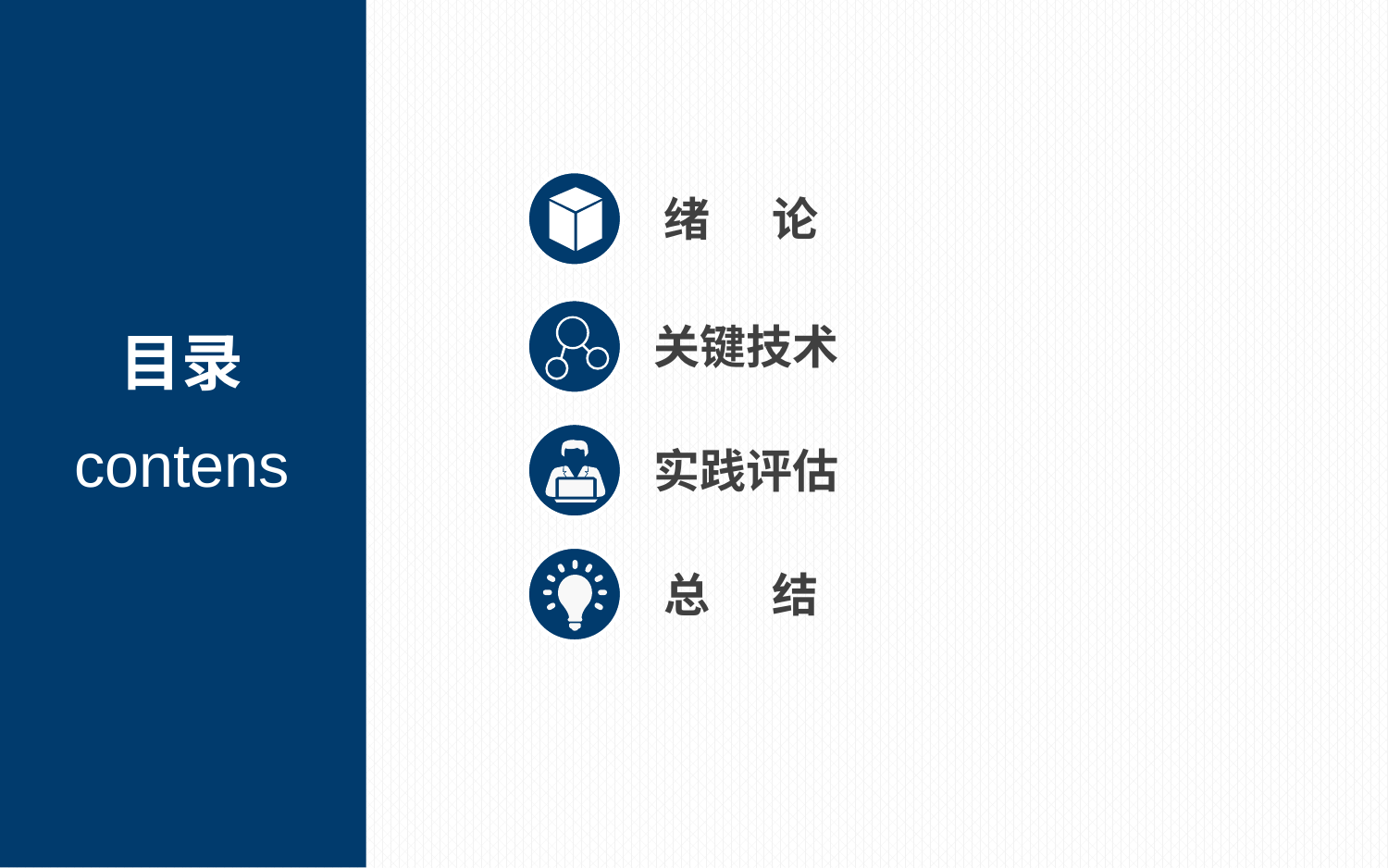

绪      论

关键技术
目录
contens

实践评估

总      结